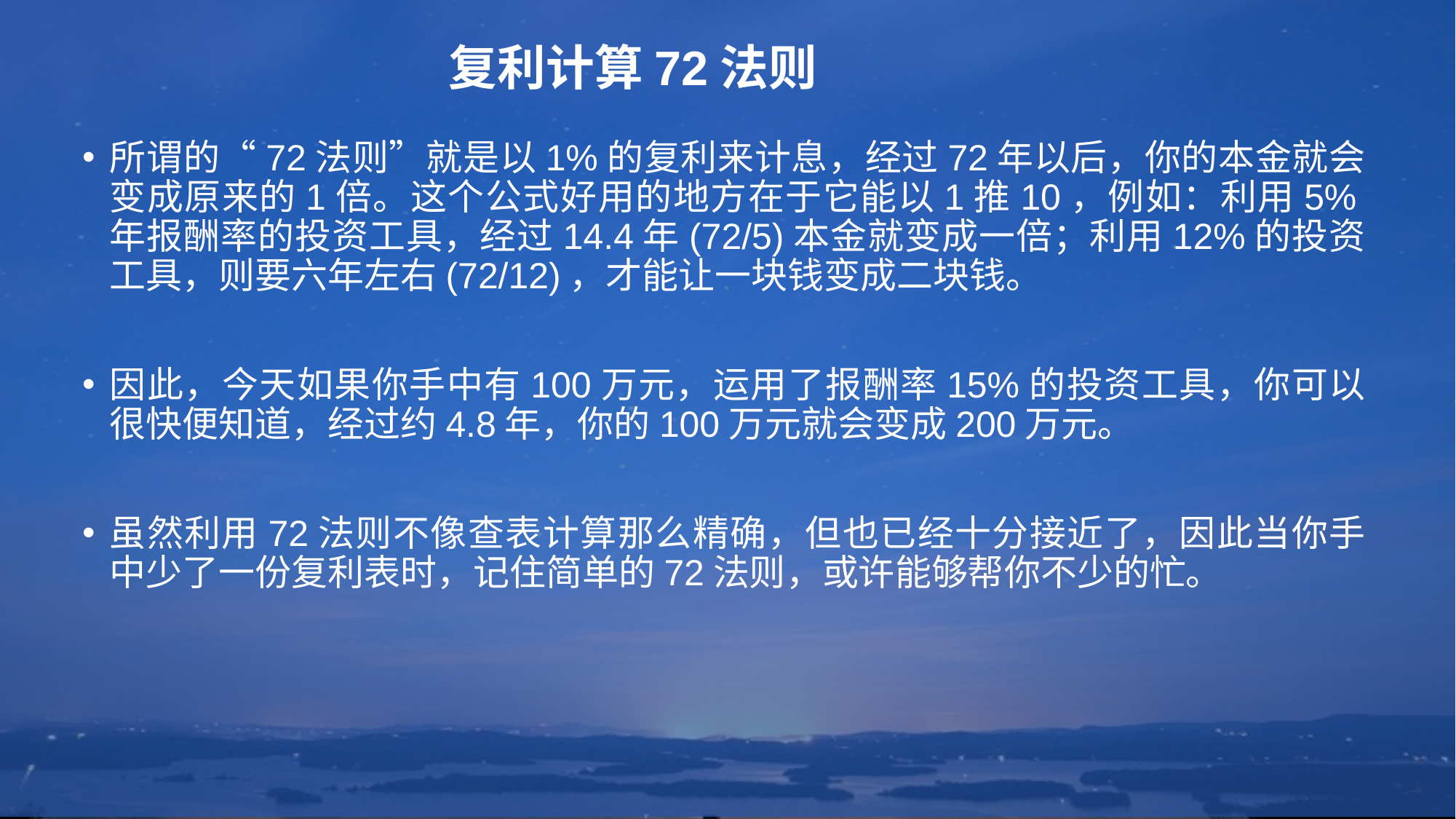

# 复利计算72法则
所谓的“72法则”就是以1%的复利来计息，经过72年以后，你的本金就会变成原来的1倍。这个公式好用的地方在于它能以1推10，例如：利用5%年报酬率的投资工具，经过14.4年(72/5)本金就变成一倍；利用12%的投资工具，则要六年左右(72/12)，才能让一块钱变成二块钱。

因此，今天如果你手中有100万元，运用了报酬率15%的投资工具，你可以很快便知道，经过约4.8年，你的100万元就会变成200万元。

虽然利用72法则不像查表计算那么精确，但也已经十分接近了，因此当你手中少了一份复利表时，记住简单的72法则，或许能够帮你不少的忙。